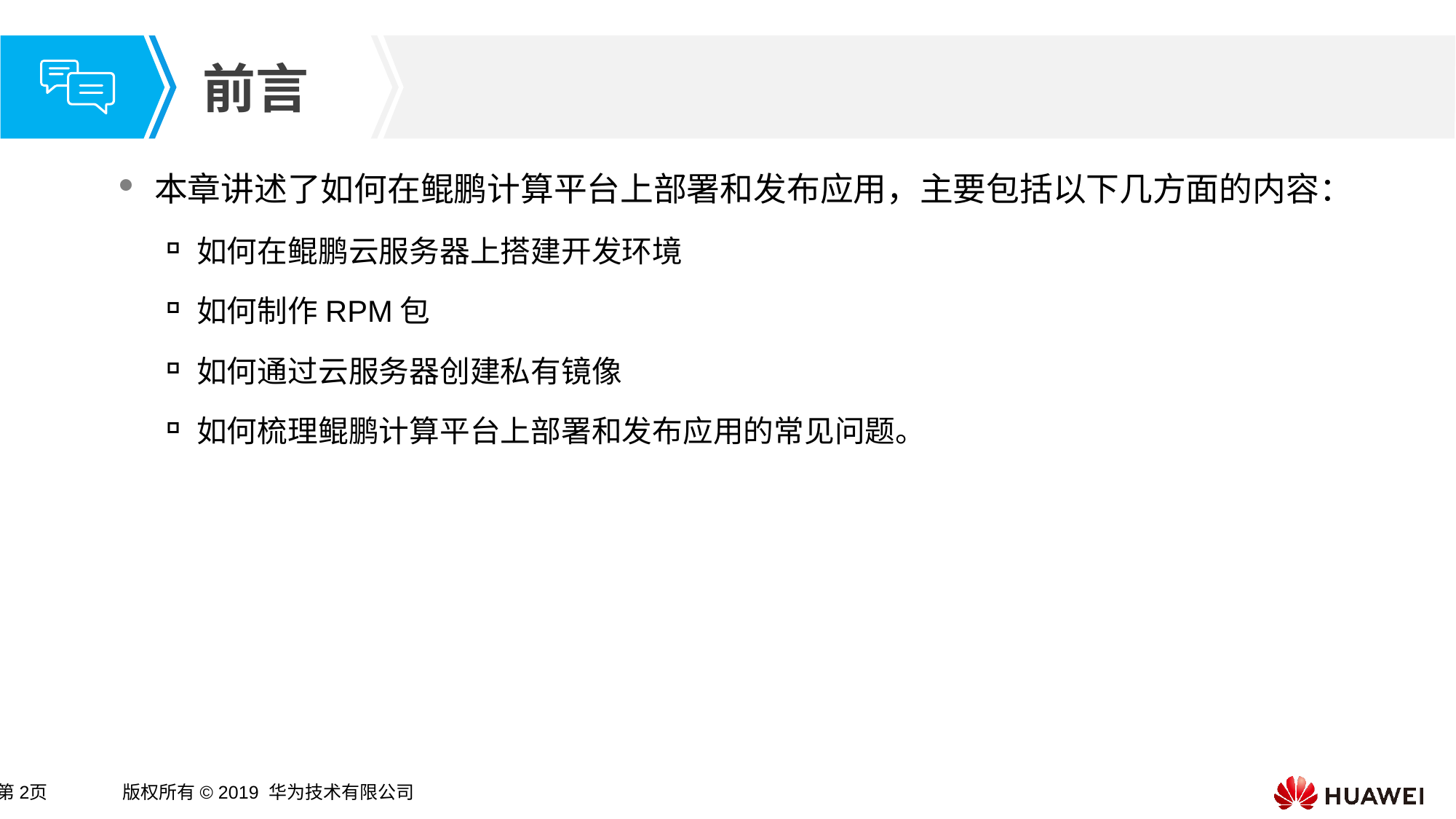

本章讲述了如何在鲲鹏计算平台上部署和发布应用，主要包括以下几方面的内容：
如何在鲲鹏云服务器上搭建开发环境
如何制作RPM包
如何通过云服务器创建私有镜像
如何梳理鲲鹏计算平台上部署和发布应用的常见问题。